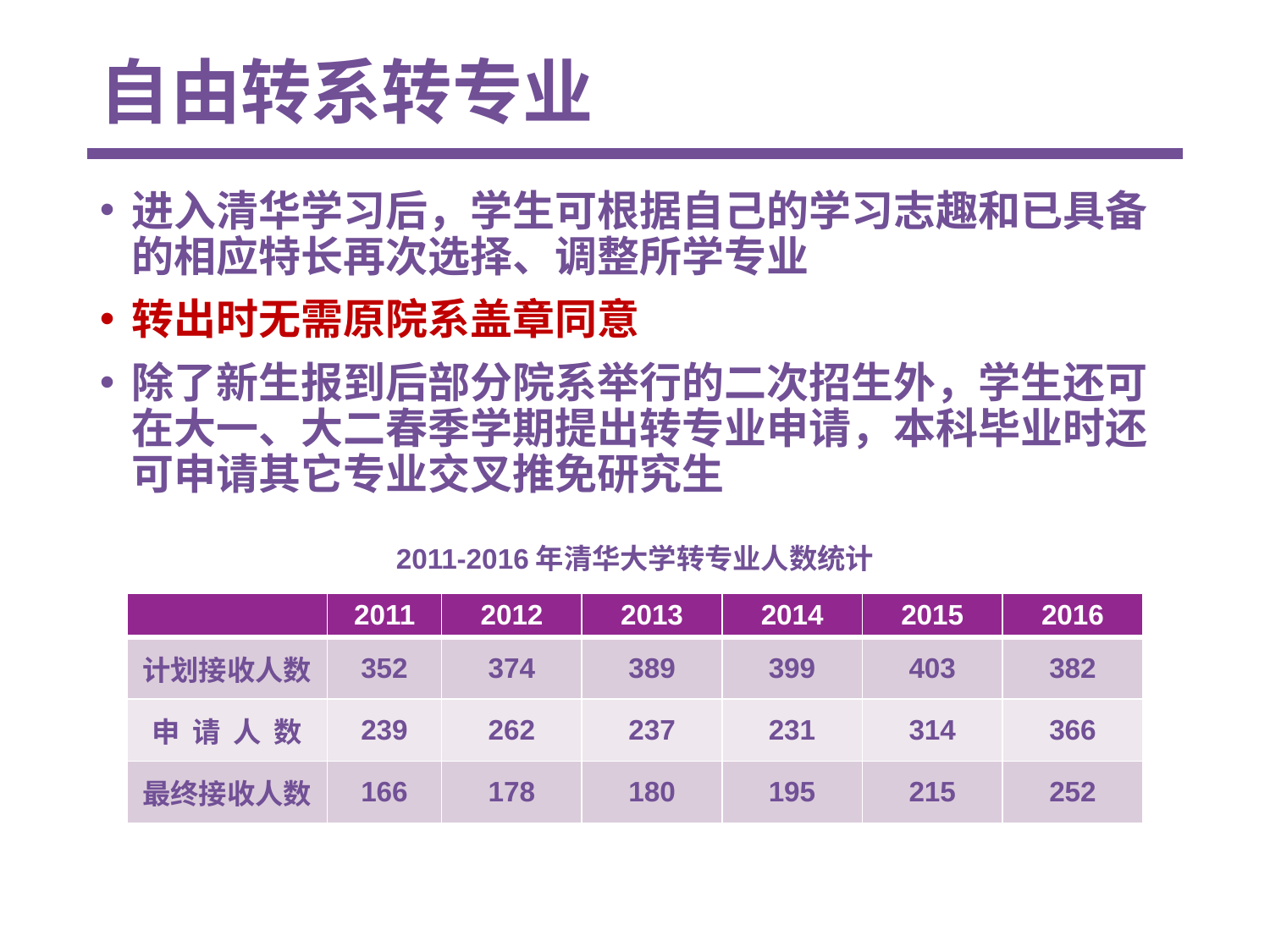

自由转系转专业
进入清华学习后，学生可根据自己的学习志趣和已具备的相应特长再次选择、调整所学专业
转出时无需原院系盖章同意
除了新生报到后部分院系举行的二次招生外，学生还可在大一、大二春季学期提出转专业申请，本科毕业时还可申请其它专业交叉推免研究生

2011-2016年清华大学转专业人数统计
|  | 2011 | 2012 | 2013 | 2014 | 2015 | 2016 |
| --- | --- | --- | --- | --- | --- | --- |
| 计划接收人数 | 352 | 374 | 389 | 399 | 403 | 382 |
| 申 请 人 数 | 239 | 262 | 237 | 231 | 314 | 366 |
| 最终接收人数 | 166 | 178 | 180 | 195 | 215 | 252 |